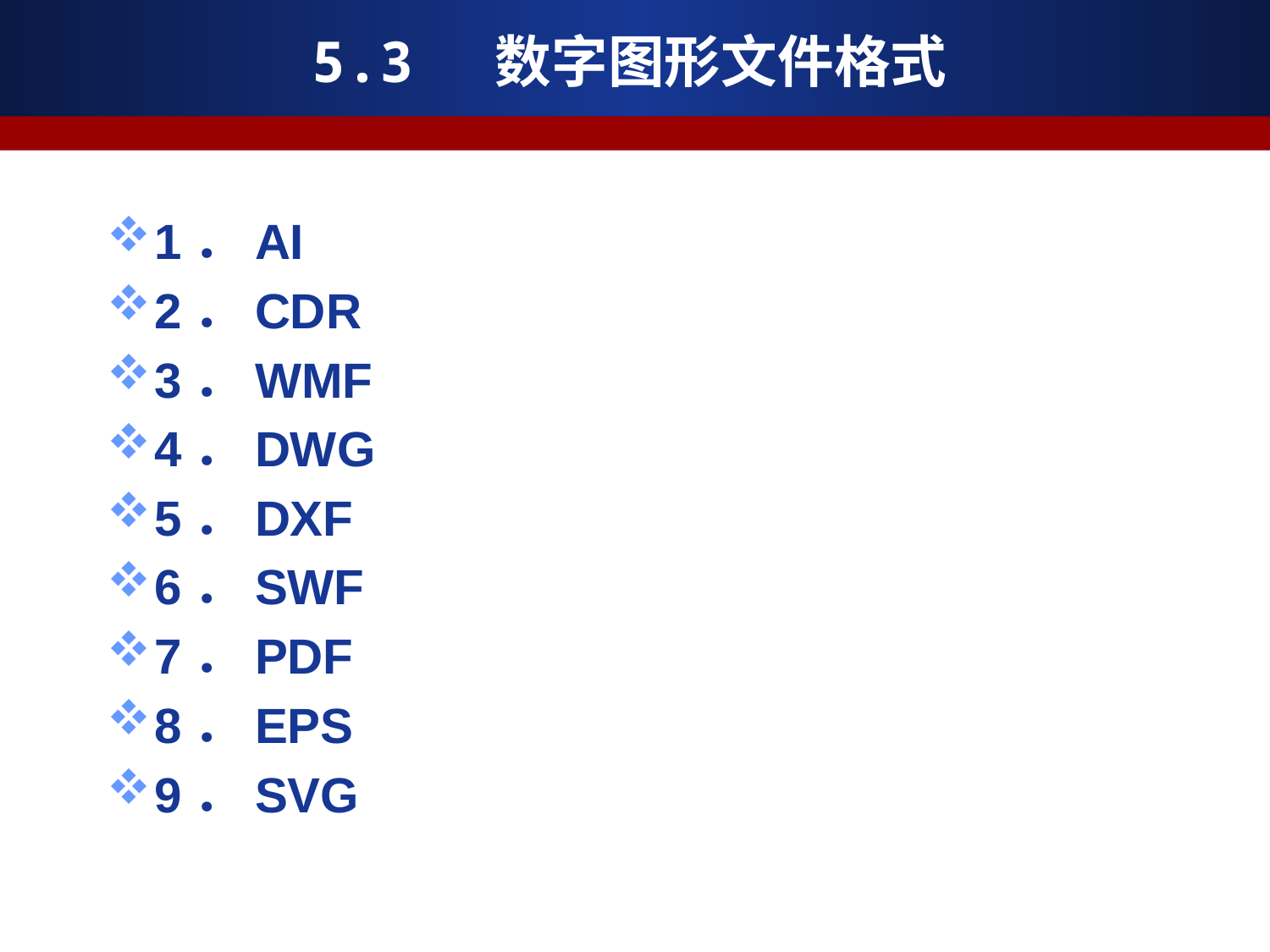

# 5.3  数字图形文件格式
1．AI
2．CDR
3．WMF
4．DWG
5．DXF
6．SWF
7．PDF
8．EPS
9．SVG